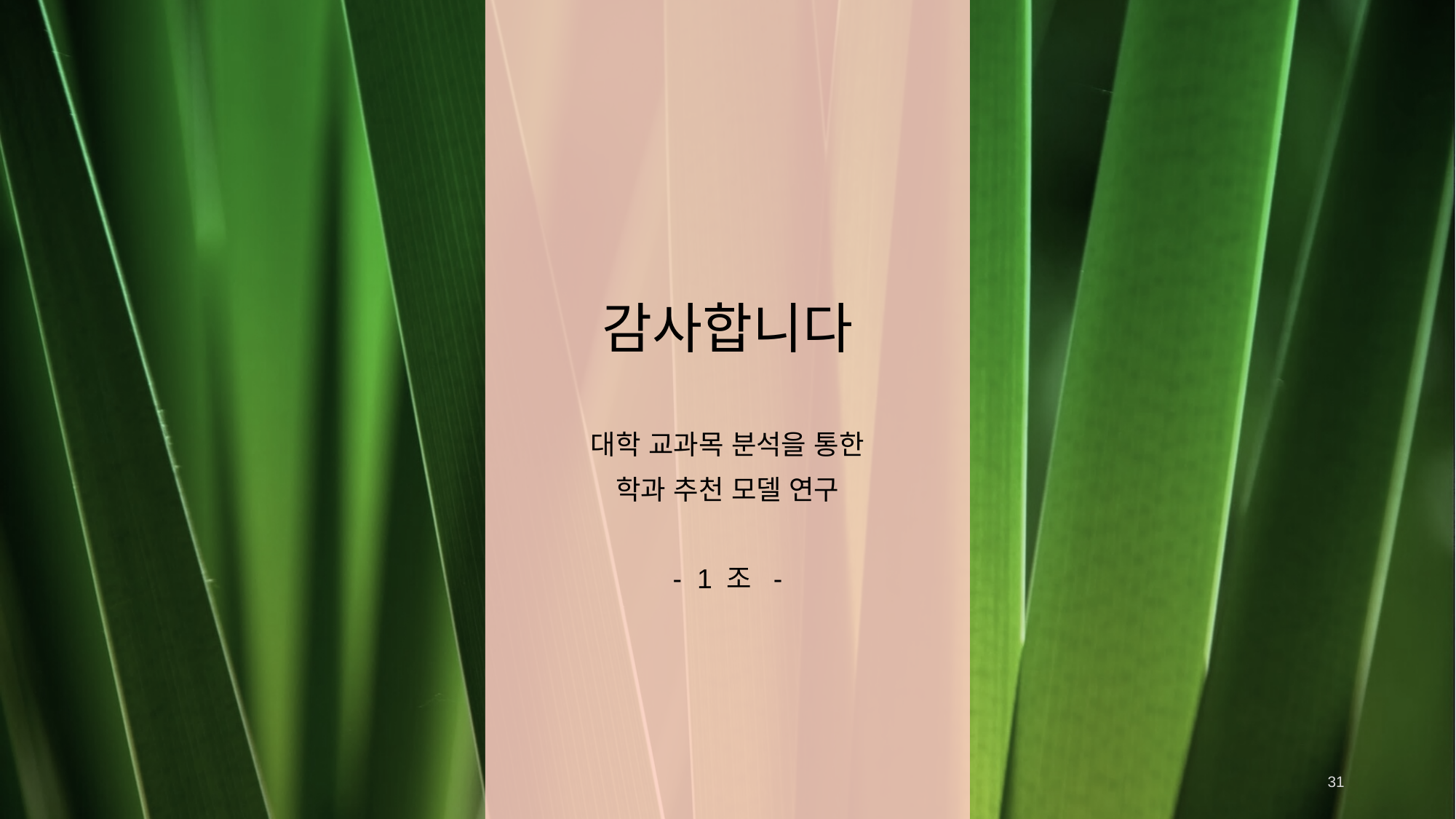

# 감사합니다
대학 교과목 분석을 통한
학과 추천 모델 연구

-  1 조  -
31